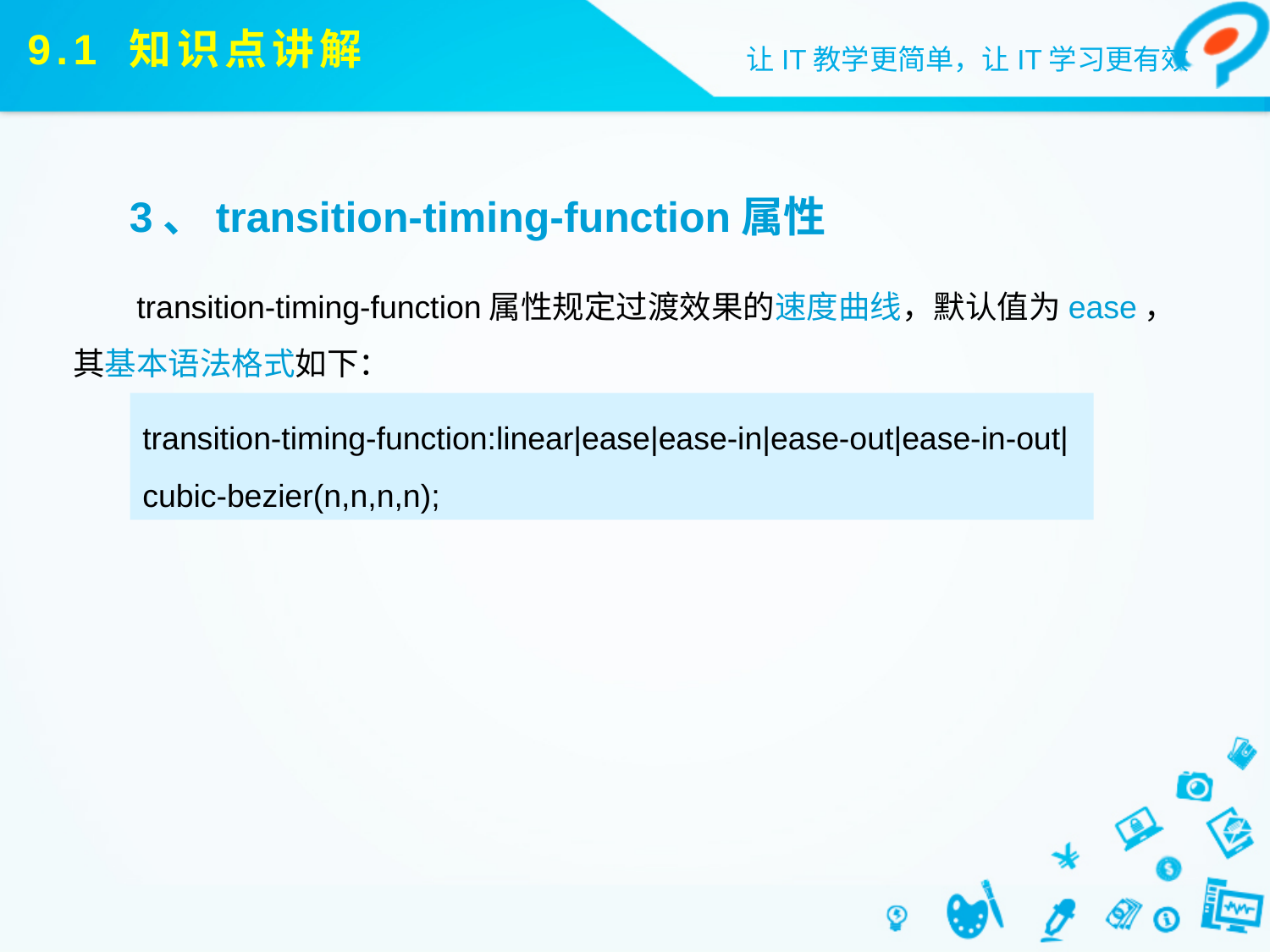

# 9.1 知识点讲解
3、transition-timing-function属性
transition-timing-function属性规定过渡效果的速度曲线，默认值为ease，其基本语法格式如下：
transition-timing-function:linear|ease|ease-in|ease-out|ease-in-out|cubic-bezier(n,n,n,n);